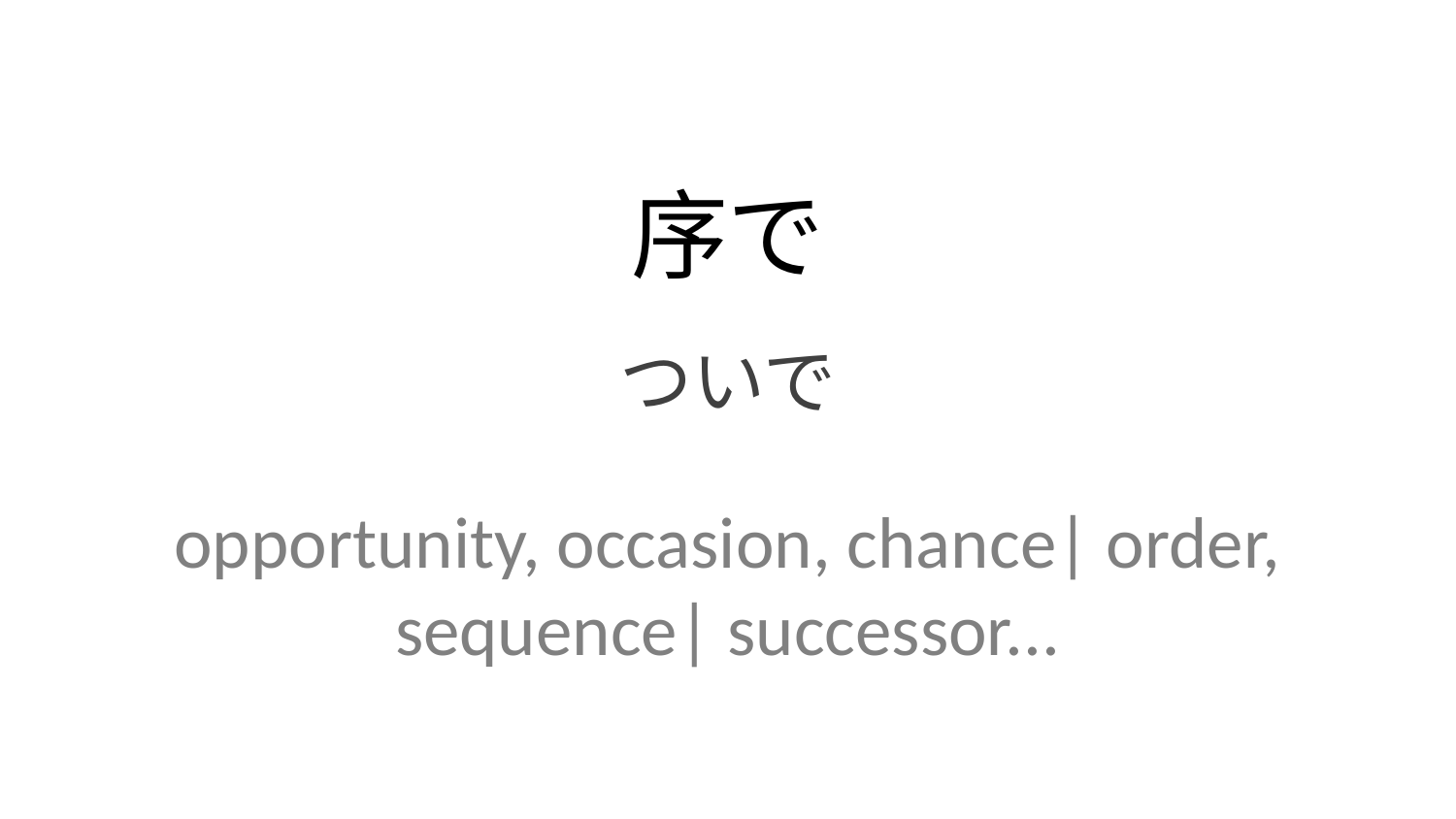

序で

ついで
opportunity, occasion, chance| order, sequence| successor...